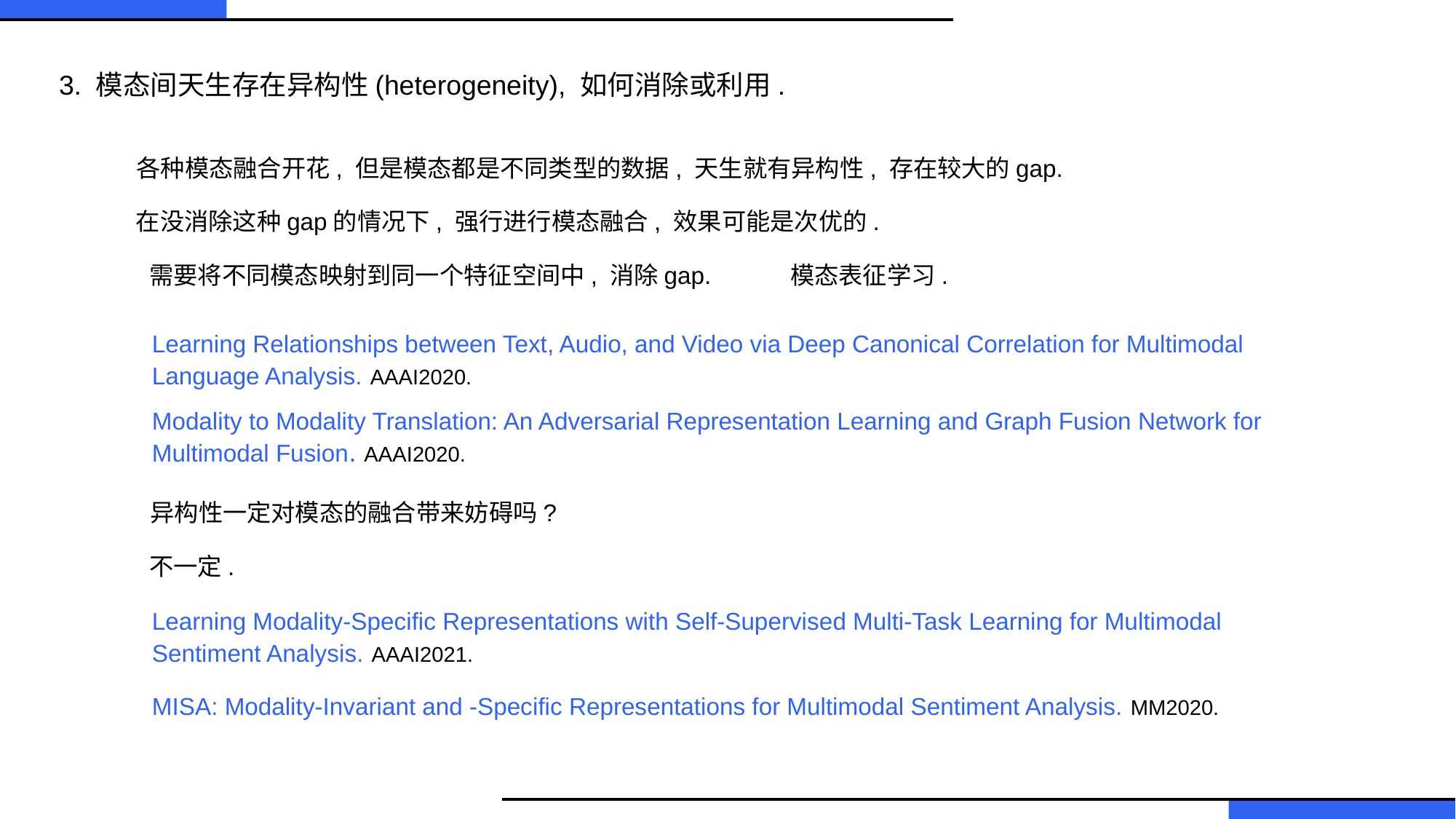

3. 模态间天生存在异构性(heterogeneity), 如何消除或利用.
各种模态融合开花, 但是模态都是不同类型的数据, 天生就有异构性, 存在较大的gap.
在没消除这种gap的情况下, 强行进行模态融合, 效果可能是次优的.
需要将不同模态映射到同一个特征空间中, 消除gap.
模态表征学习.
Learning Relationships between Text, Audio, and Video via Deep Canonical Correlation for Multimodal Language Analysis. AAAI2020.
Modality to Modality Translation: An Adversarial Representation Learning and Graph Fusion Network for Multimodal Fusion. AAAI2020.
异构性一定对模态的融合带来妨碍吗?
不一定.
Learning Modality-Specific Representations with Self-Supervised Multi-Task Learning for Multimodal Sentiment Analysis. AAAI2021.
MISA: Modality-Invariant and -Specific Representations for Multimodal Sentiment Analysis. MM2020.